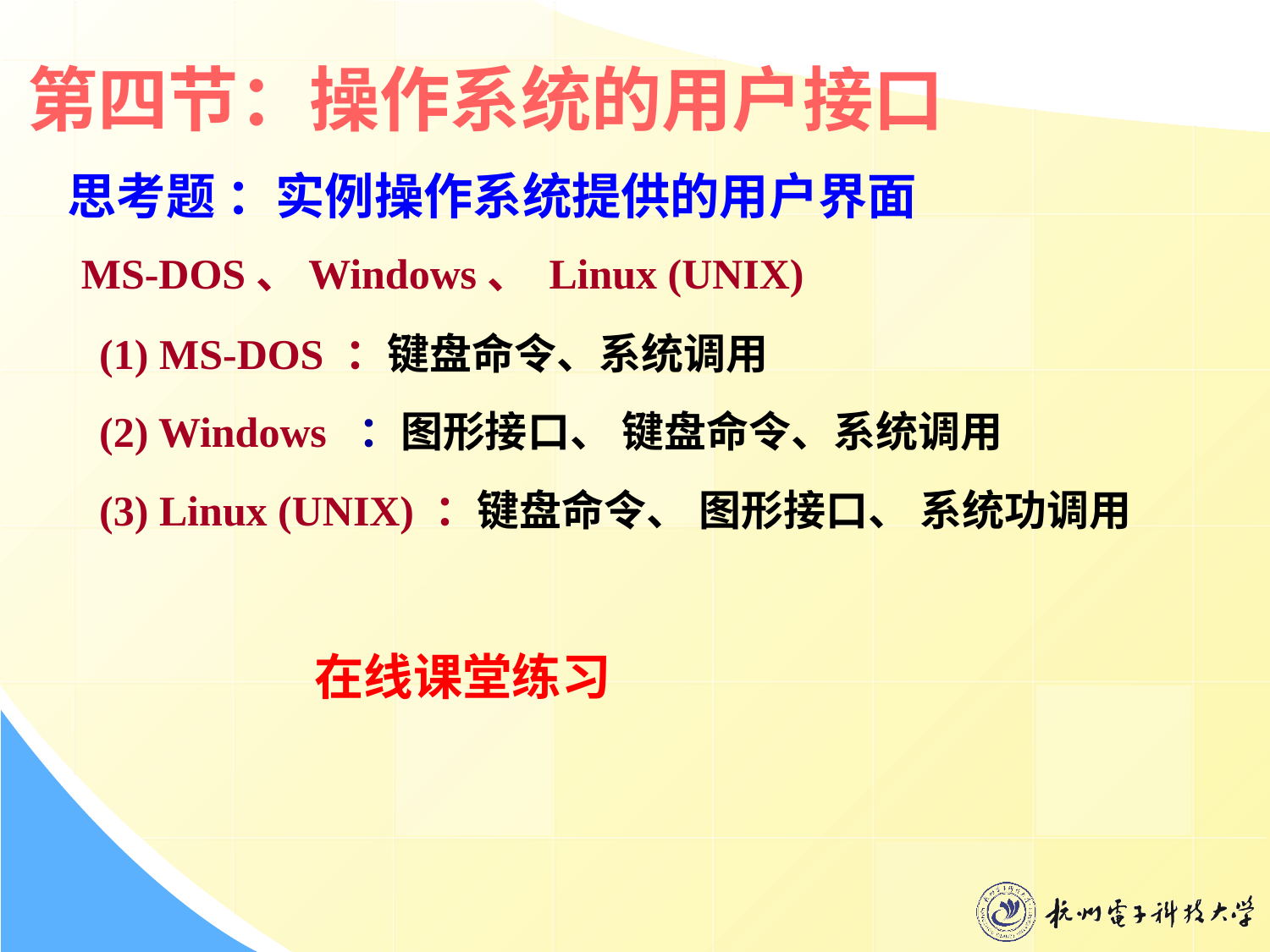

第四节：操作系统的用户接口
思考题 ：实例操作系统提供的用户界面
 MS-DOS、Windows、 Linux (UNIX)
   (1) MS-DOS ：键盘命令、系统调用
   (2) Windows  ：图形接口、 键盘命令、系统调用
   (3) Linux (UNIX) ：键盘命令、 图形接口、 系统功调用

                     在线课堂练习